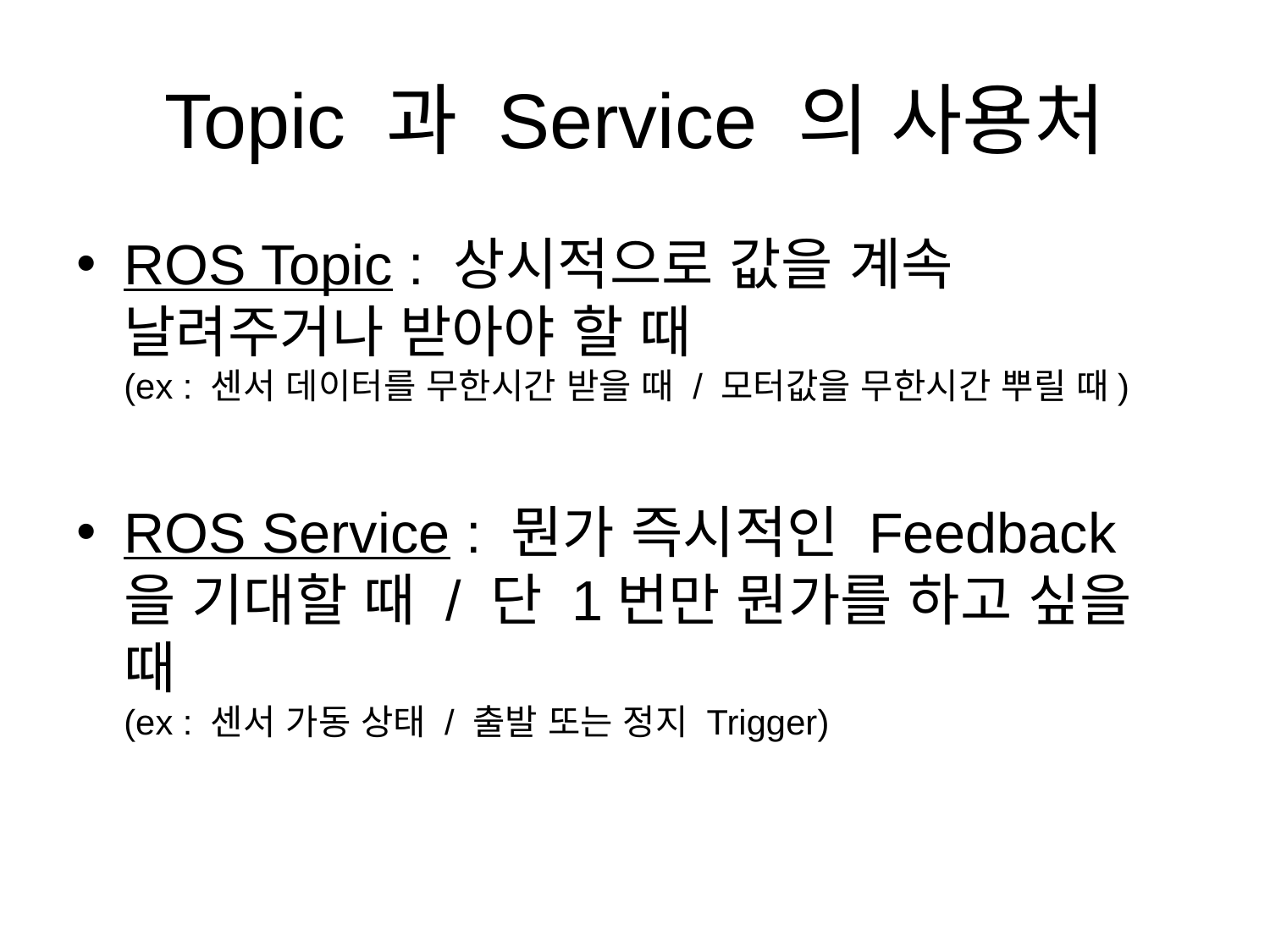

# Topic 과 Service 의 사용처
ROS Topic : 상시적으로 값을 계속 날려주거나 받아야 할 때
(ex : 센서 데이터를 무한시간 받을 때 / 모터값을 무한시간 뿌릴 때)

ROS Service : 뭔가 즉시적인 Feedback 을 기대할 때 / 단 1번만 뭔가를 하고 싶을 때
(ex : 센서 가동 상태 / 출발 또는 정지 Trigger)